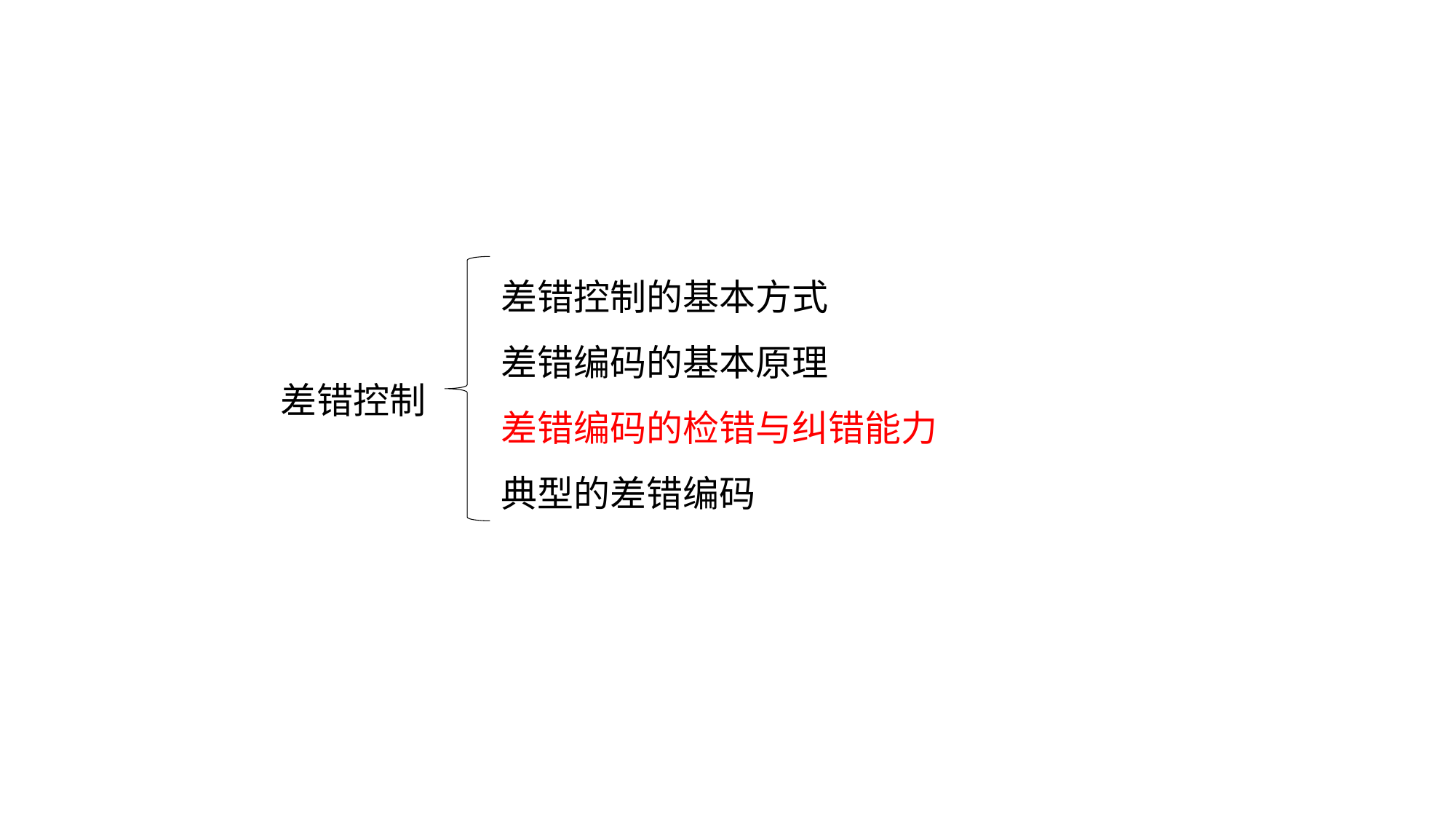

差错控制的基本方式
差错编码的基本原理
差错编码的检错与纠错能力
典型的差错编码

差错控制